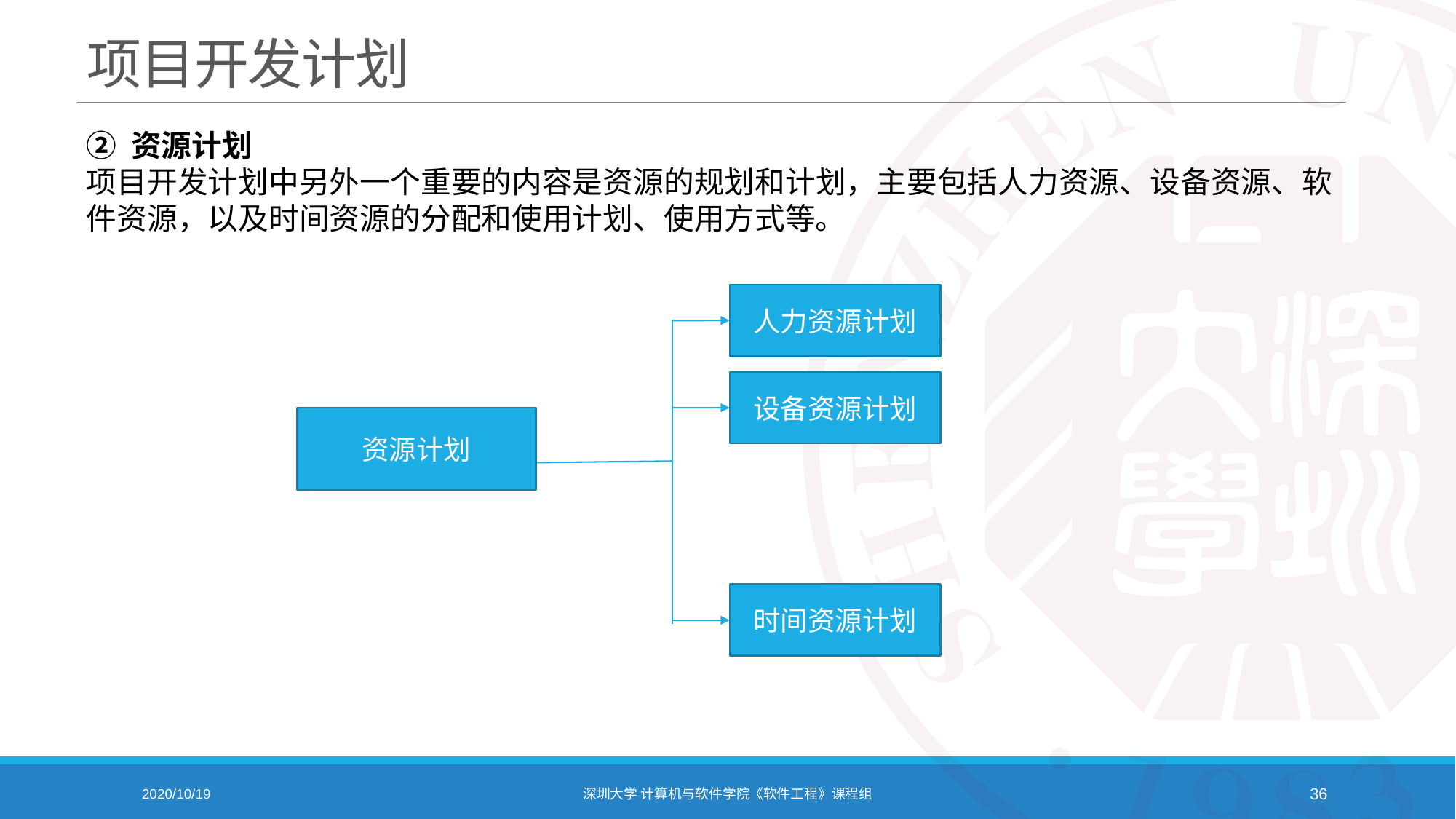

# 项目开发计划
② 资源计划
项目开发计划中另外一个重要的内容是资源的规划和计划，主要包括人力资源、设备资源、软件资源，以及时间资源的分配和使用计划、使用方式等。
人力资源计划
设备资源计划
资源计划
时间资源计划
2020/10/19
深圳大学 计算机与软件学院《软件工程》课程组
36